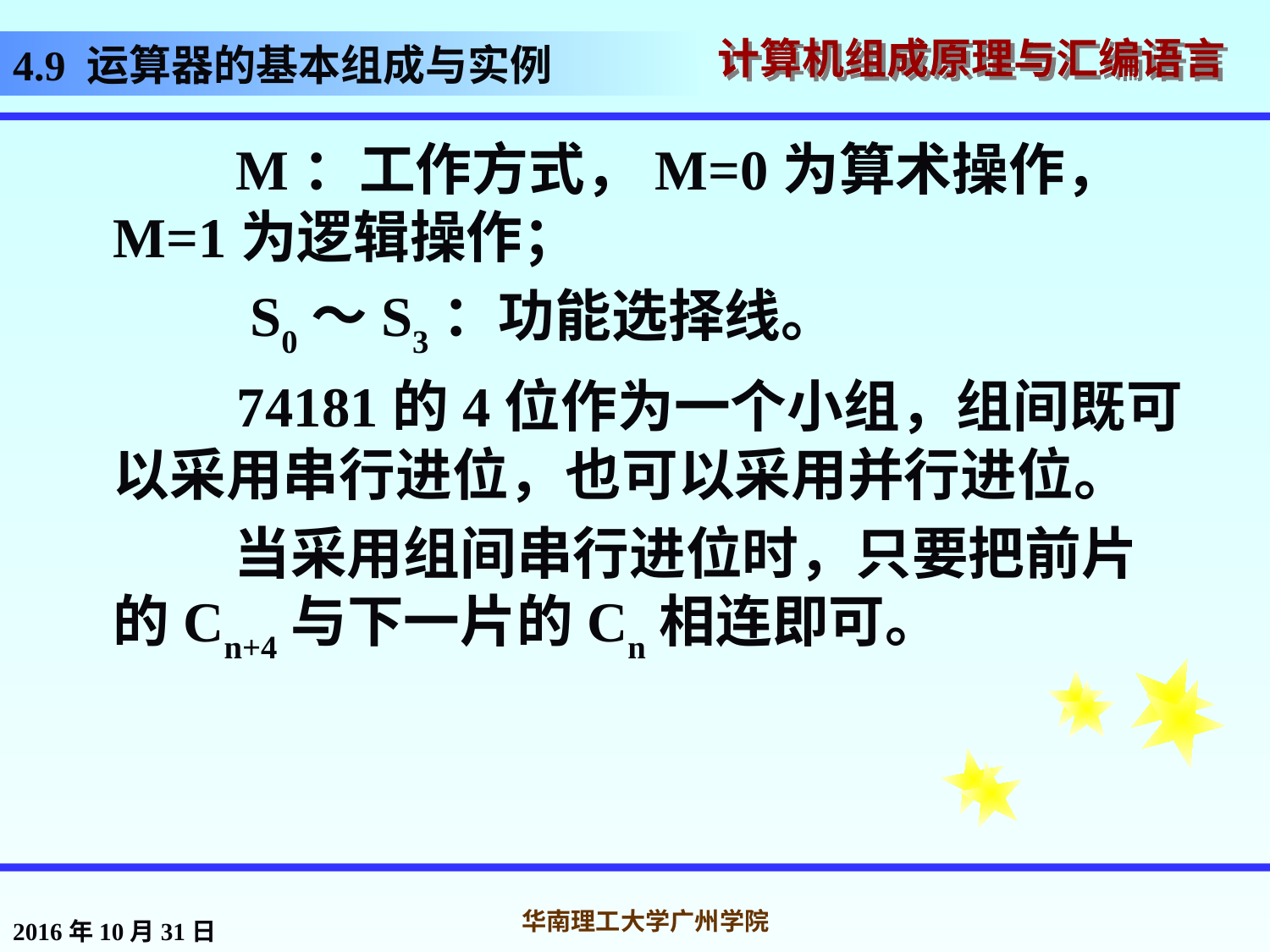

# 4.9 运算器的基本组成与实例
            M：工作方式，M=0为算术操作，M=1为逻辑操作；
             S0～S3：功能选择线。
            74181的4位作为一个小组，组间既可以采用串行进位，也可以采用并行进位。
            当采用组间串行进位时，只要把前片的Cn+4与下一片的Cn相连即可。

2016年10月31日
华南理工大学广州学院